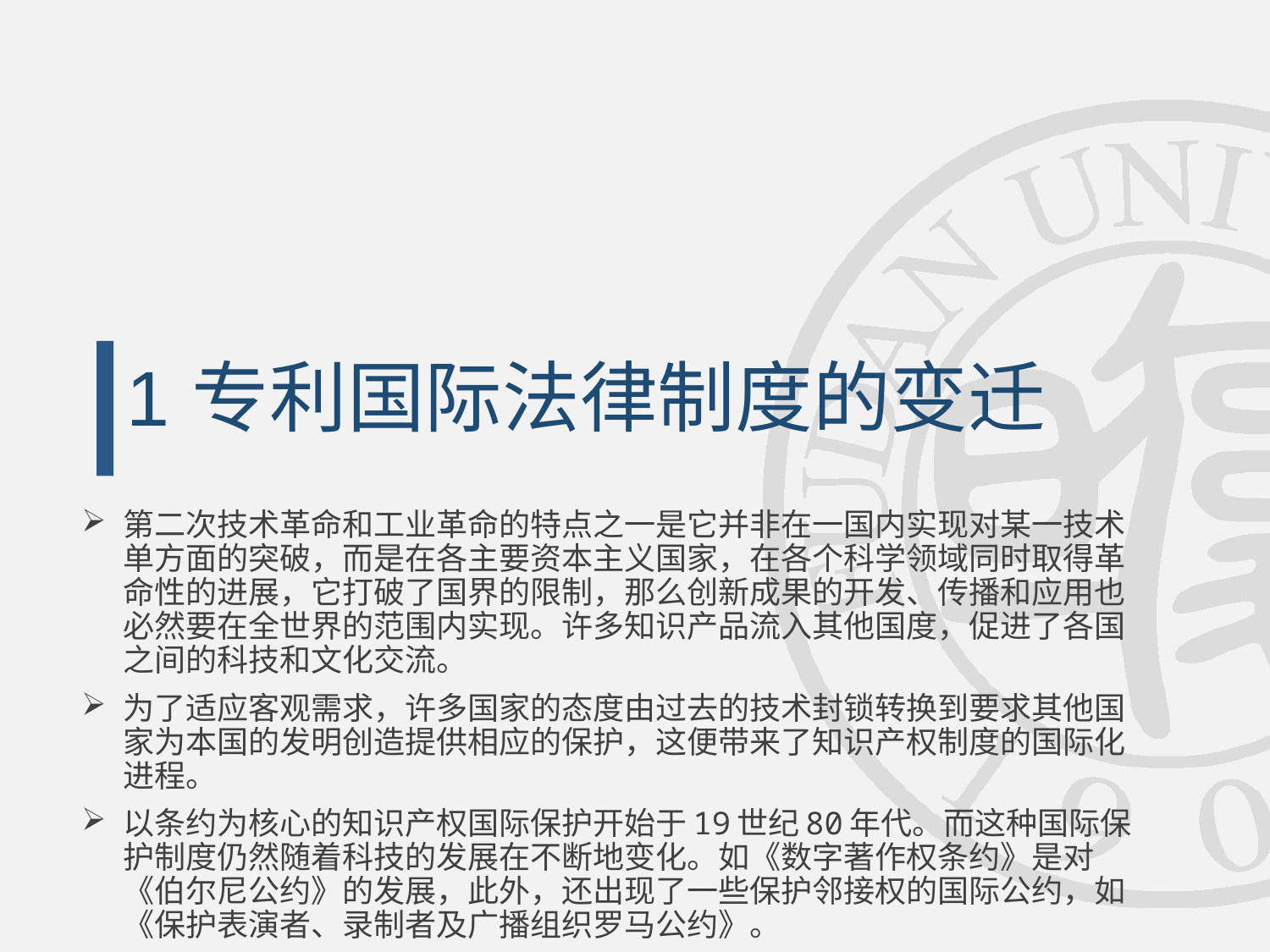

1
# 专利国际法律制度的变迁
第二次技术革命和工业革命的特点之一是它并非在一国内实现对某一技术单方面的突破，而是在各主要资本主义国家，在各个科学领域同时取得革命性的进展，它打破了国界的限制，那么创新成果的开发、传播和应用也必然要在全世界的范围内实现。许多知识产品流入其他国度，促进了各国之间的科技和文化交流。
为了适应客观需求，许多国家的态度由过去的技术封锁转换到要求其他国家为本国的发明创造提供相应的保护，这便带来了知识产权制度的国际化进程。
以条约为核心的知识产权国际保护开始于19世纪80年代。而这种国际保护制度仍然随着科技的发展在不断地变化。如《数字著作权条约》是对《伯尔尼公约》的发展，此外，还出现了一些保护邻接权的国际公约，如《保护表演者、录制者及广播组织罗马公约》。